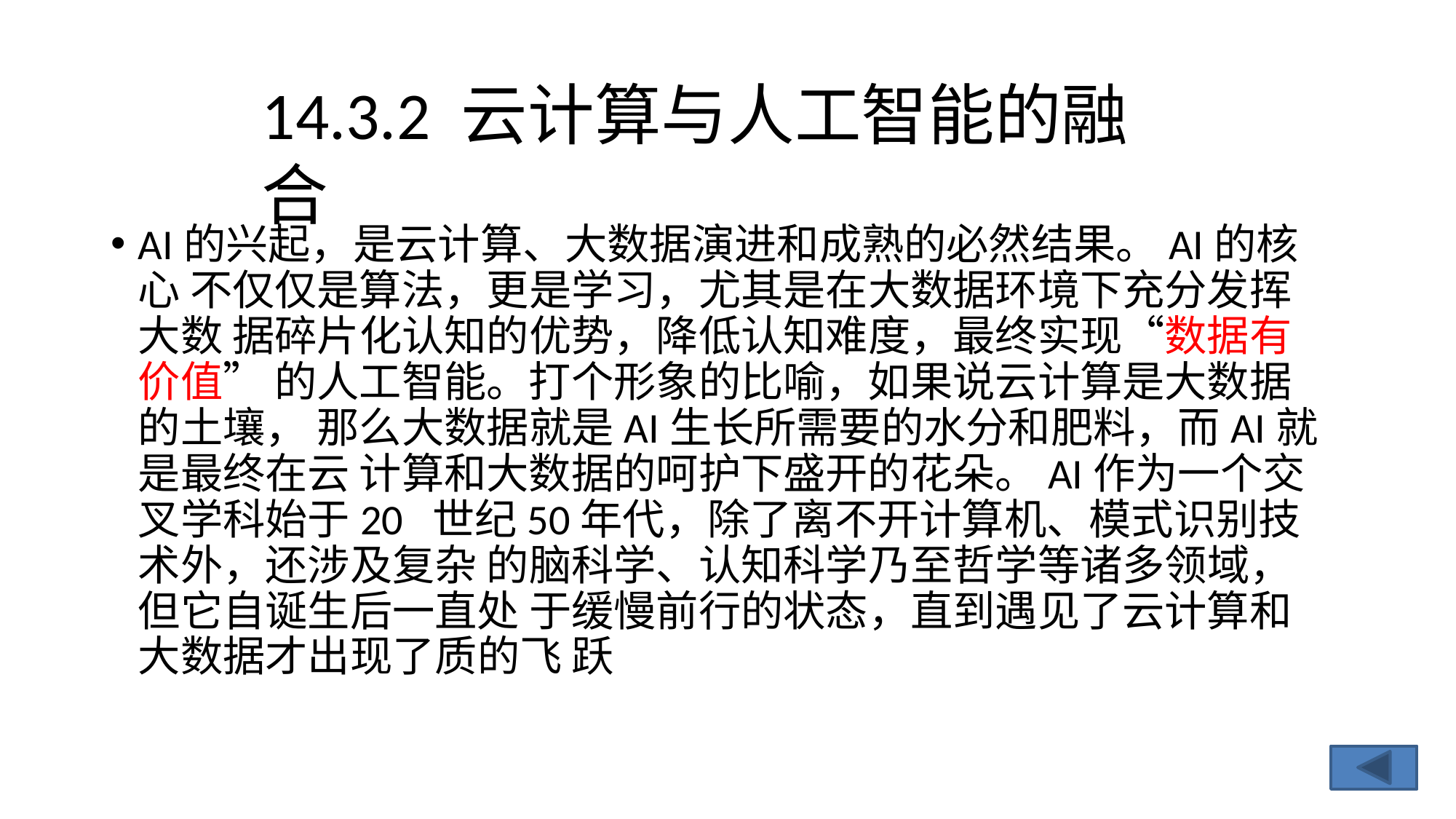

# 14.3.2	云计算与人工智能的融合
AI的兴起，是云计算、大数据演进和成熟的必然结果。AI的核心 不仅仅是算法，更是学习，尤其是在大数据环境下充分发挥大数 据碎片化认知的优势，降低认知难度，最终实现“数据有价值” 的人工智能。打个形象的比喻，如果说云计算是大数据的土壤， 那么大数据就是AI生长所需要的水分和肥料，而AI就是最终在云 计算和大数据的呵护下盛开的花朵。AI作为一个交叉学科始于20  世纪50年代，除了离不开计算机、模式识别技术外，还涉及复杂 的脑科学、认知科学乃至哲学等诸多领域，但它自诞生后一直处 于缓慢前行的状态，直到遇见了云计算和大数据才出现了质的飞 跃